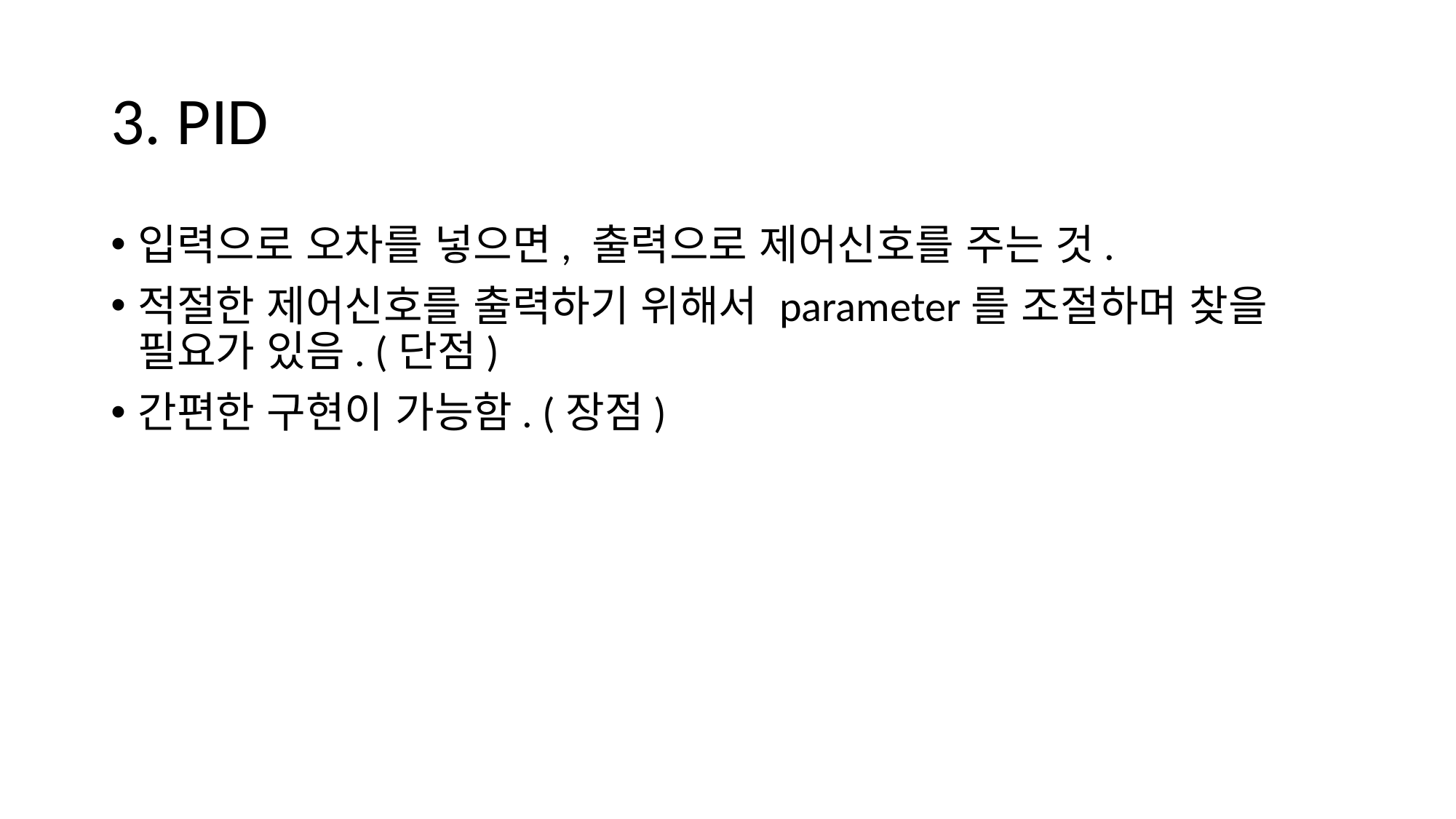

# 3. PID
입력으로 오차를 넣으면, 출력으로 제어신호를 주는 것.
적절한 제어신호를 출력하기 위해서 parameter를 조절하며 찾을 필요가 있음. (단점)
간편한 구현이 가능함. (장점)